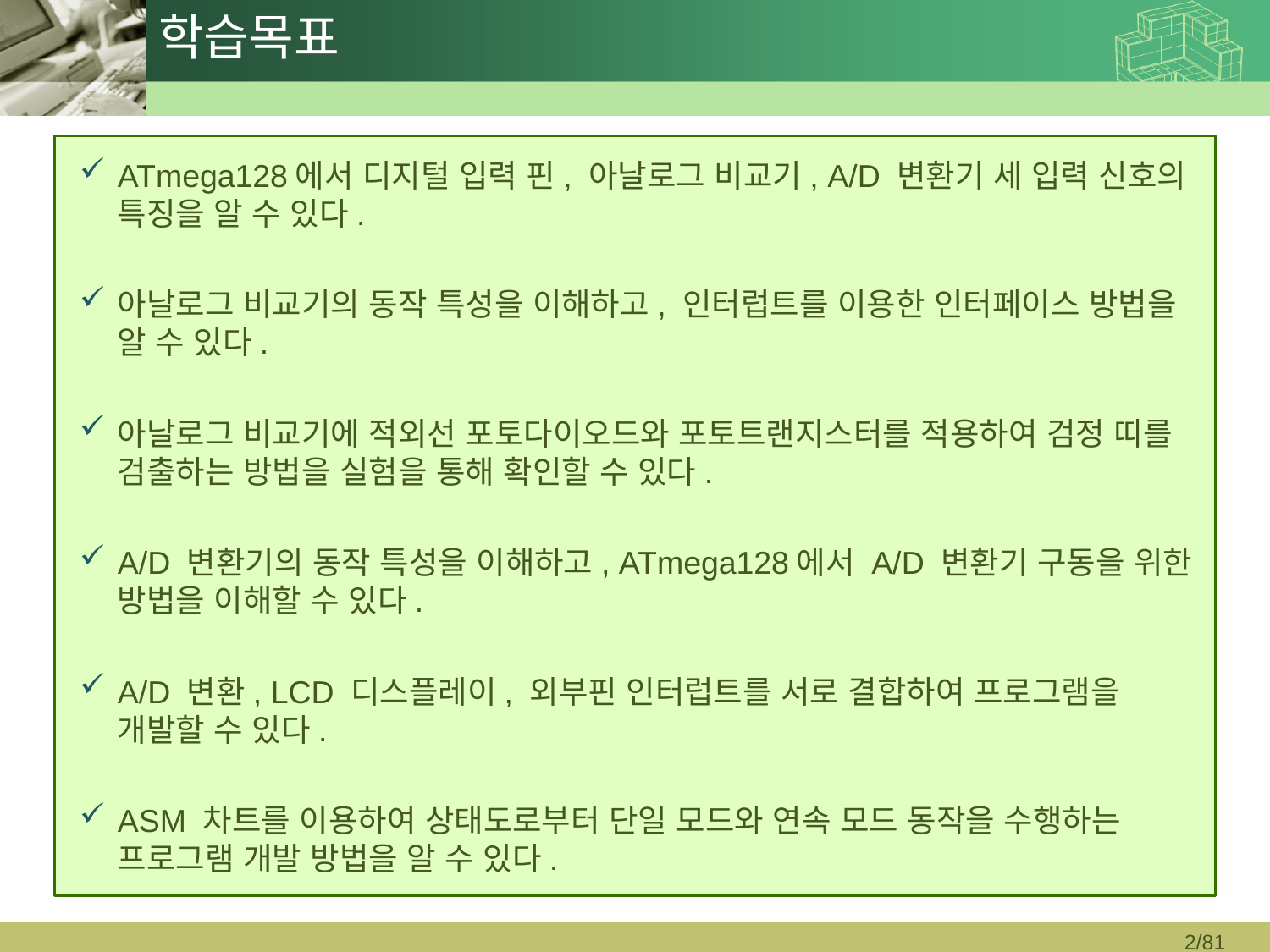

# 학습목표
ATmega128에서 디지털 입력 핀, 아날로그 비교기, A/D 변환기 세 입력 신호의 특징을 알 수 있다.
아날로그 비교기의 동작 특성을 이해하고, 인터럽트를 이용한 인터페이스 방법을 알 수 있다.
아날로그 비교기에 적외선 포토다이오드와 포토트랜지스터를 적용하여 검정 띠를 검출하는 방법을 실험을 통해 확인할 수 있다.
A/D 변환기의 동작 특성을 이해하고, ATmega128에서 A/D 변환기 구동을 위한 방법을 이해할 수 있다.
A/D 변환, LCD 디스플레이, 외부핀 인터럽트를 서로 결합하여 프로그램을 개발할 수 있다.
ASM 차트를 이용하여 상태도로부터 단일 모드와 연속 모드 동작을 수행하는 프로그램 개발 방법을 알 수 있다.